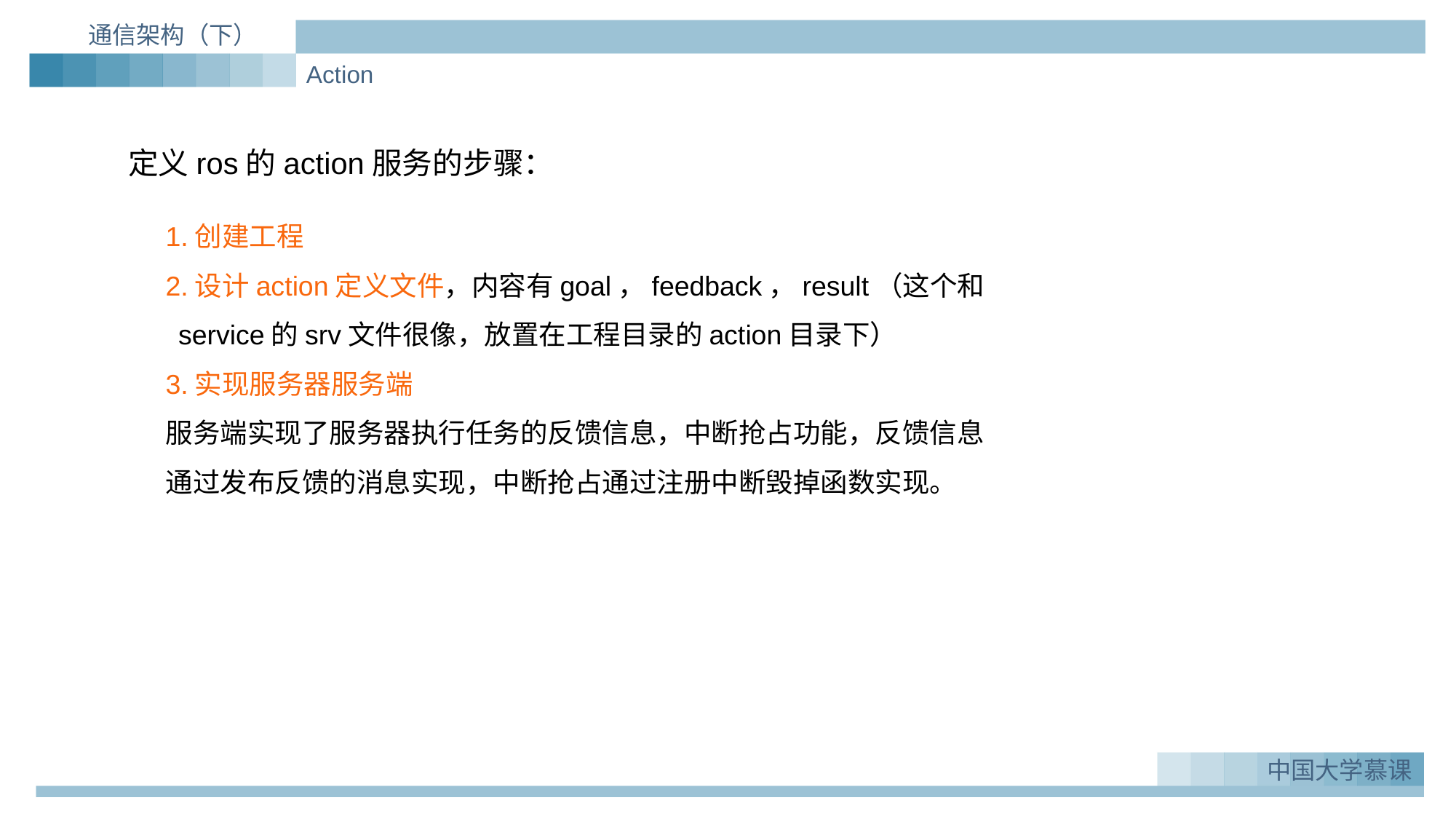

通信架构（下）
Action
定义ros的action服务的步骤：
1.创建工程
2.设计action定义文件，内容有goal，feedback，result（这个和  service的srv文件很像，放置在工程目录的action目录下）
3.实现服务器服务端
服务端实现了服务器执行任务的反馈信息，中断抢占功能，反馈信息通过发布反馈的消息实现，中断抢占通过注册中断毁掉函数实现。

中国大学慕课